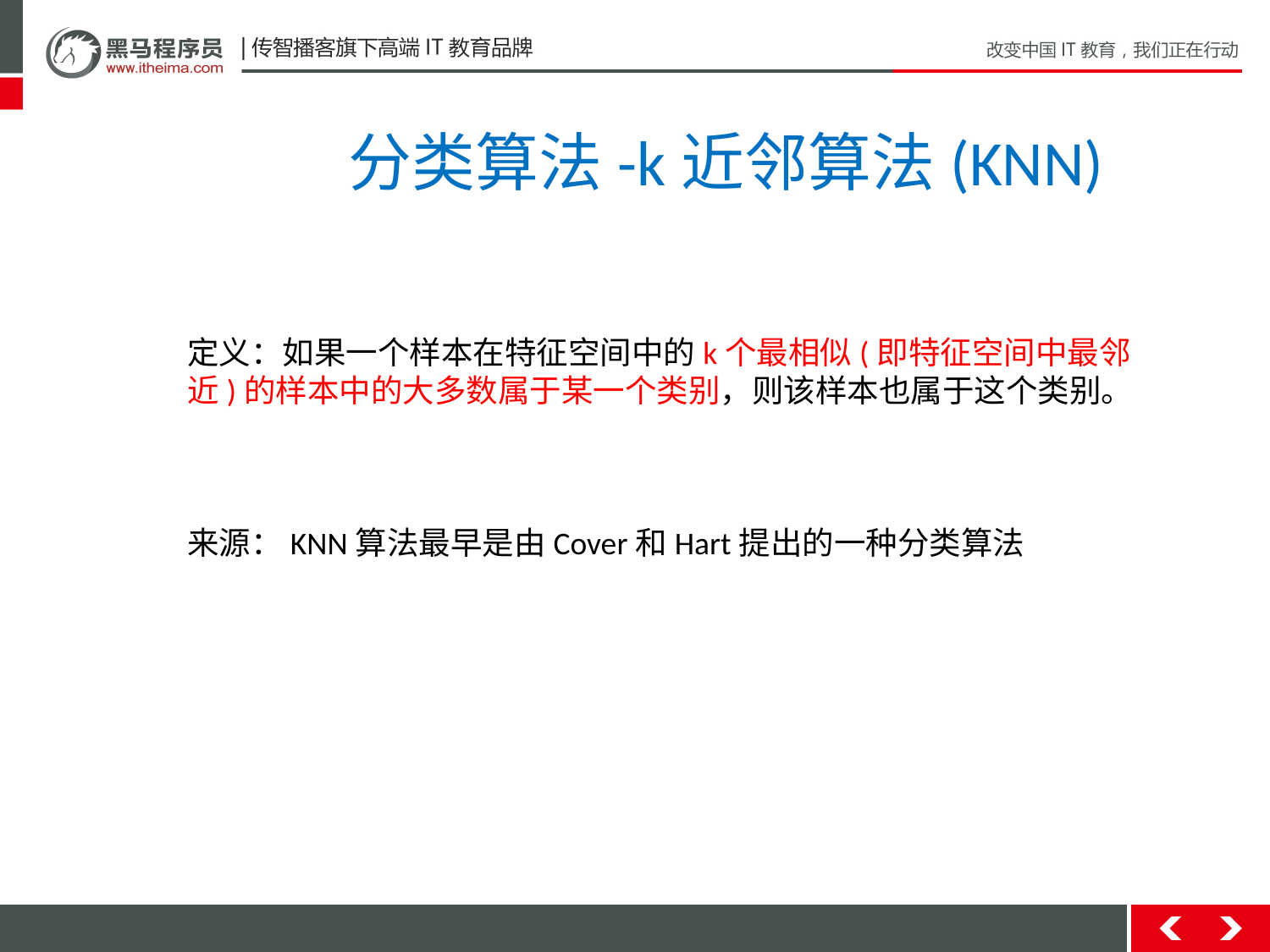

分类算法-k近邻算法(KNN)

定义：如果一个样本在特征空间中的k个最相似(即特征空间中最邻近)的样本中的大多数属于某一个类别，则该样本也属于这个类别。

来源：KNN算法最早是由Cover和Hart提出的一种分类算法